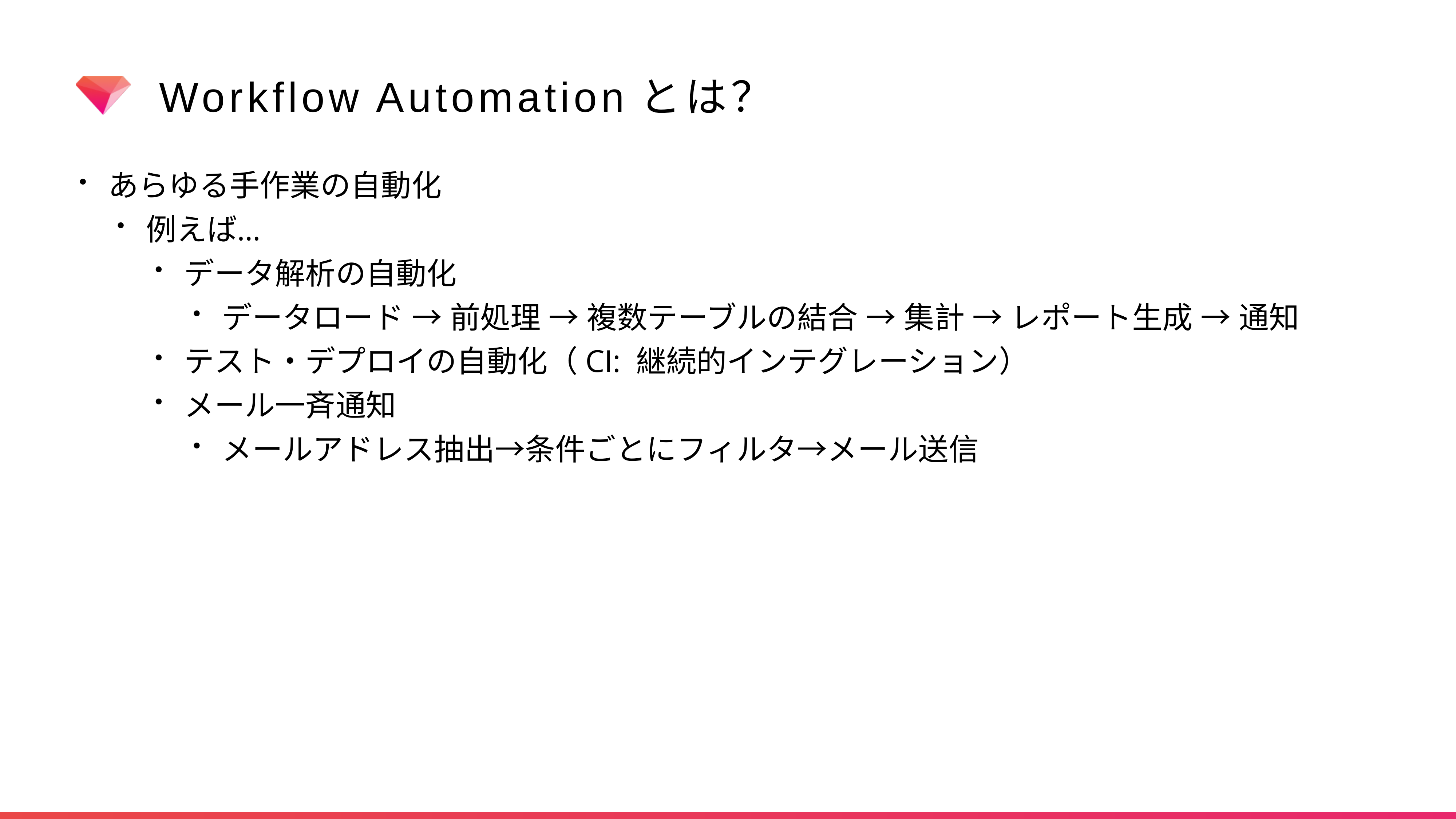

# Workflow Automationとは？
あらゆる手作業の自動化
例えば…
データ解析の自動化
データロード → 前処理 → 複数テーブルの結合 → 集計 → レポート生成 → 通知
テスト・デプロイの自動化（CI: 継続的インテグレーション）
メール一斉通知
メールアドレス抽出→条件ごとにフィルタ→メール送信
44